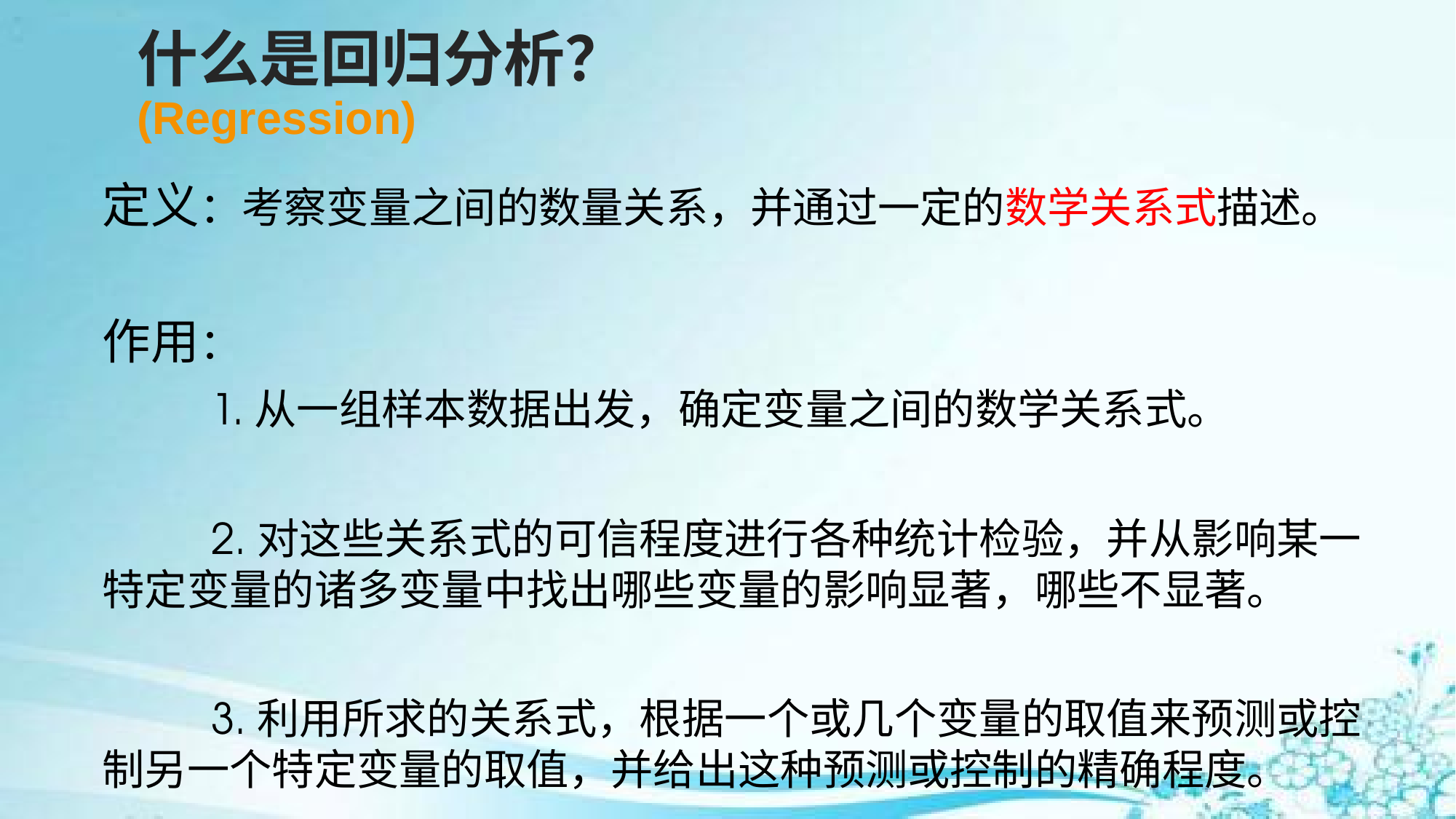

# 什么是回归分析？ (Regression)
定义：考察变量之间的数量关系，并通过一定的数学关系式描述。

作用：
	1.从一组样本数据出发，确定变量之间的数学关系式。

	2.对这些关系式的可信程度进行各种统计检验，并从影响某一特定变量的诸多变量中找出哪些变量的影响显著，哪些不显著。

	3.利用所求的关系式，根据一个或几个变量的取值来预测或控制另一个特定变量的取值，并给出这种预测或控制的精确程度。